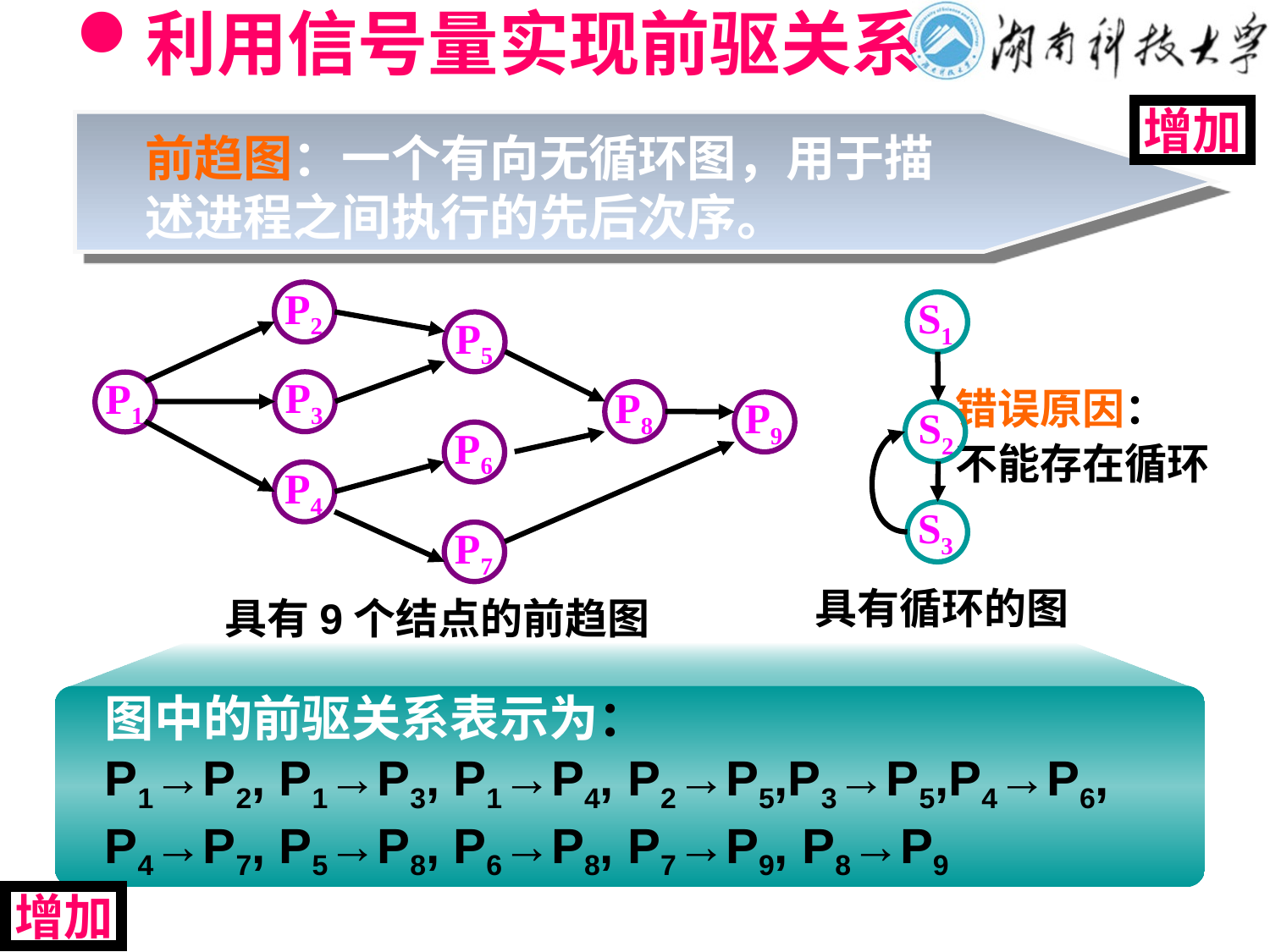

# 利用信号量实现前驱关系
增加

前趋图：一个有向无循环图，用于描述进程之间执行的先后次序。
P2

S1

P5

P3
P1

P8

P9

S2

P6

P4

S3

P7

具有循环的图
具有9个结点的前趋图

错误原因：
不能存在循环

图中的前驱关系表示为：
P1→P2, P1→P3, P1→P4, P2→P5,P3→P5,P4→P6,
P4→P7, P5→P8, P6→P8, P7→P9, P8→P9
增加